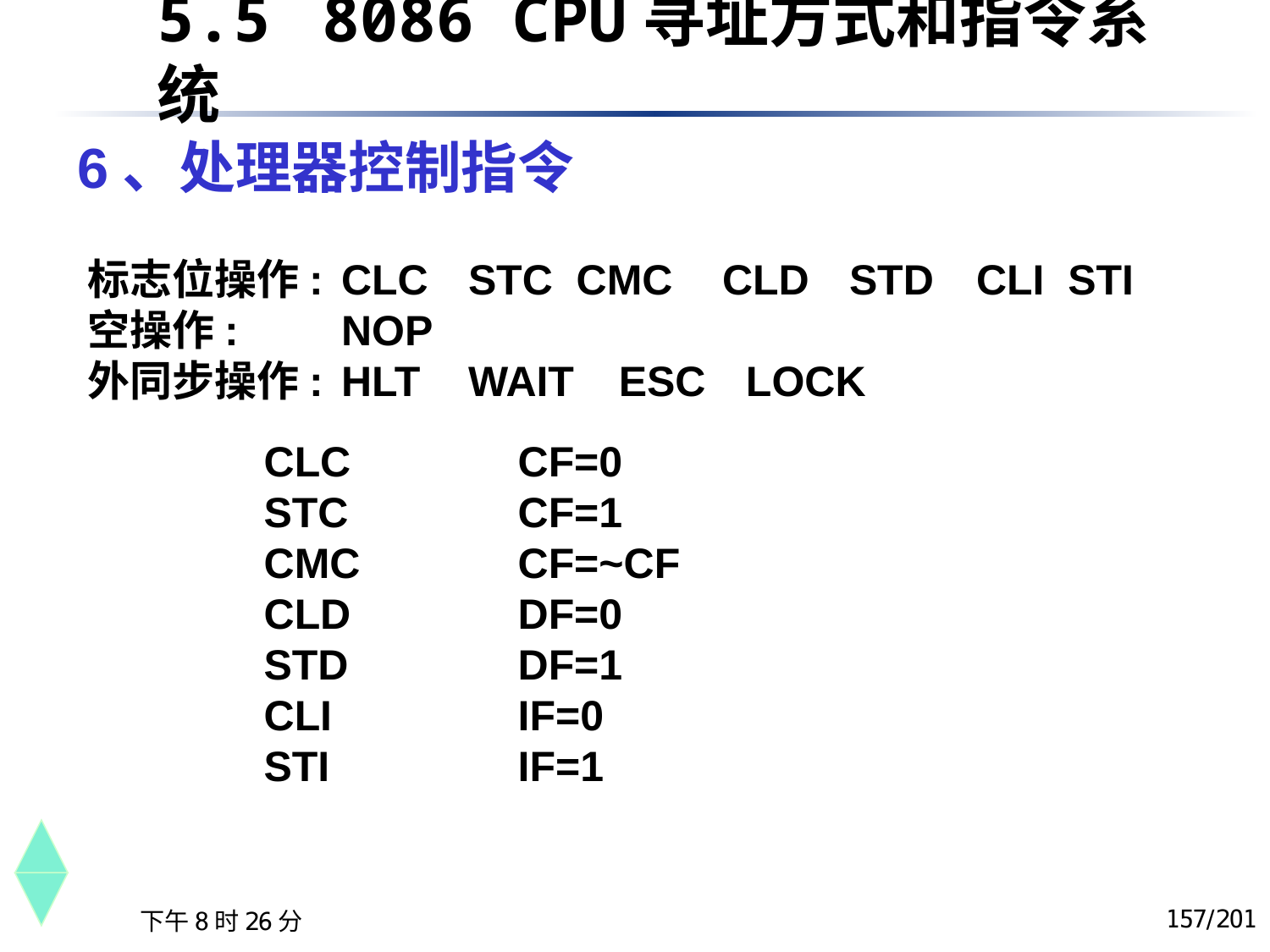

5.5	 8086 CPU寻址方式和指令系统
# 6、处理器控制指令
标志位操作: 	CLC	STC  CMC	CLD	STD	CLI  STI
空操作:	NOP
外同步操作:	HLT	WAIT	  ESC	  LOCK
CLC		CF=0
STC		CF=1
CMC		CF=~CF
CLD		DF=0
STD		DF=1
CLI		IF=0
STI		IF=1
157/201
下午8时26分